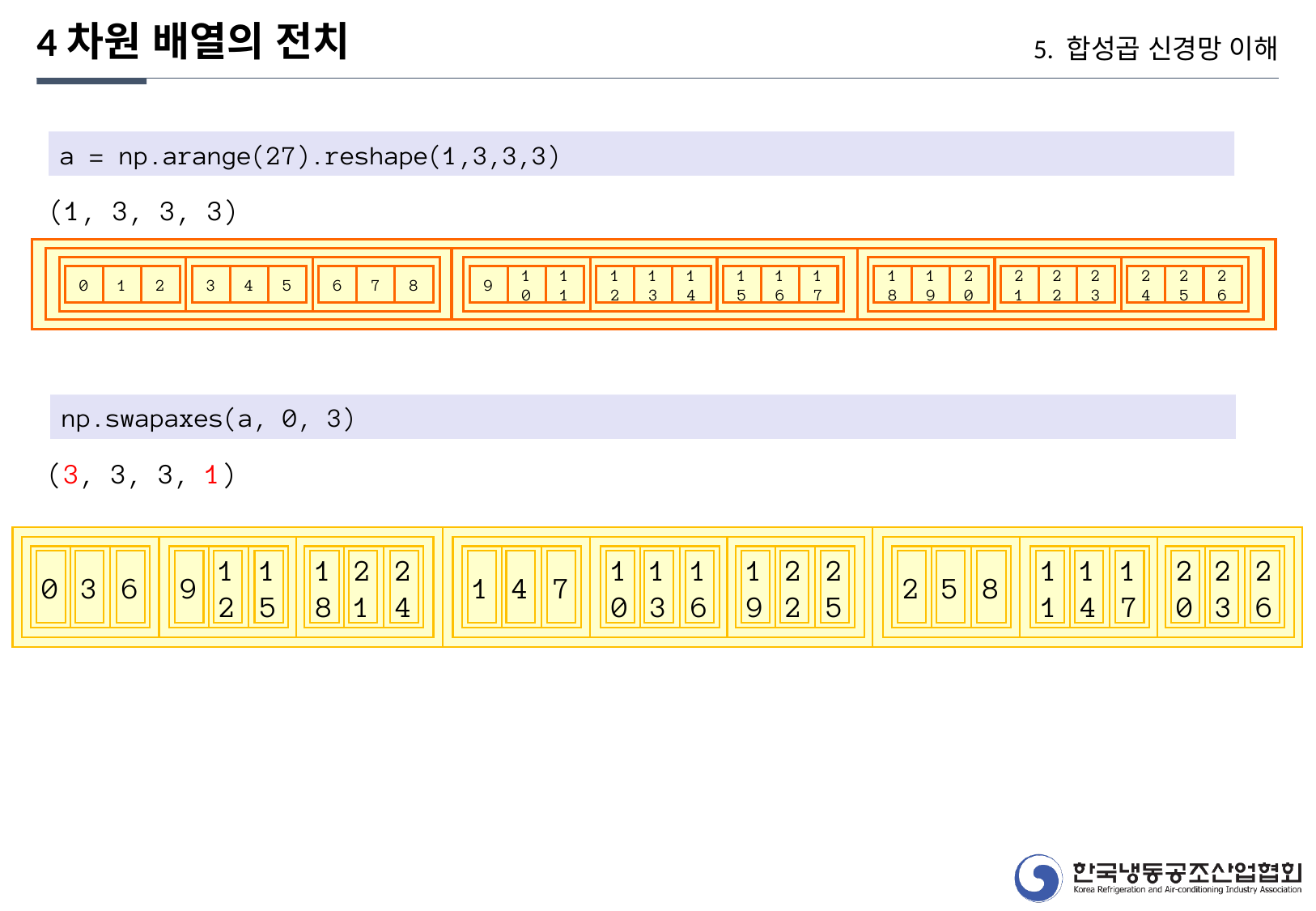

4차원 배열의 전치
5. 합성곱 신경망 이해
a = np.arange(27).reshape(1,3,3,3)
(1, 3, 3, 3)

26
23
25
17
20
22
24
14
16
19
21
8
11
13
15
18
5
7
10
12
2
4
6
9
1
3
0
np.swapaxes(a, 0, 3)
(3, 3, 3, 1)

16

5

0
3
6
9
12
15
18
21
24
1
4
7
10
13
16
19
22
25
2
5
8
11
14
17
20
23
26